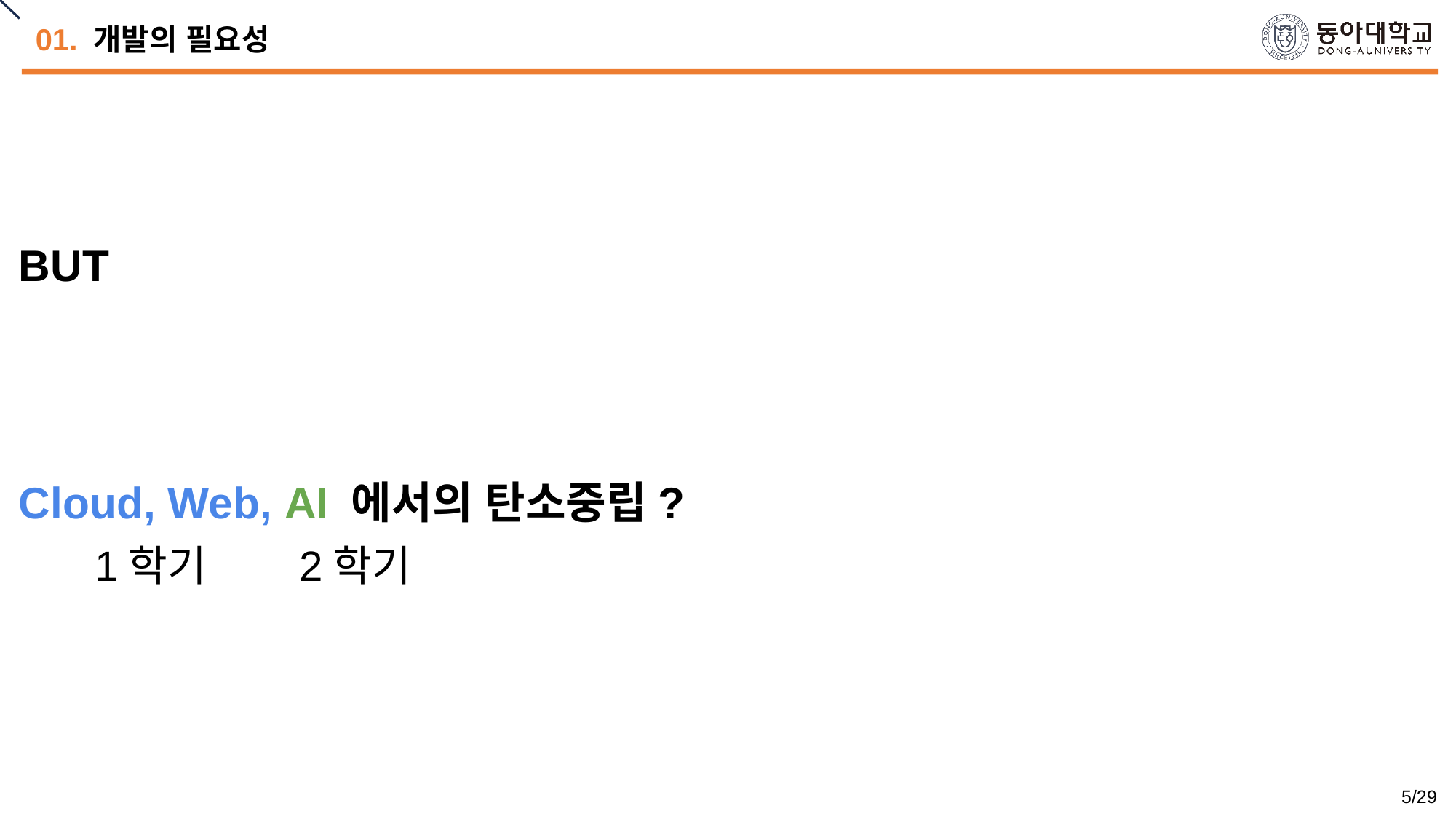

# 01. 개발의 필요성

BUT

Cloud, Web, AI 에서의 탄소중립?
    1학기       2학기